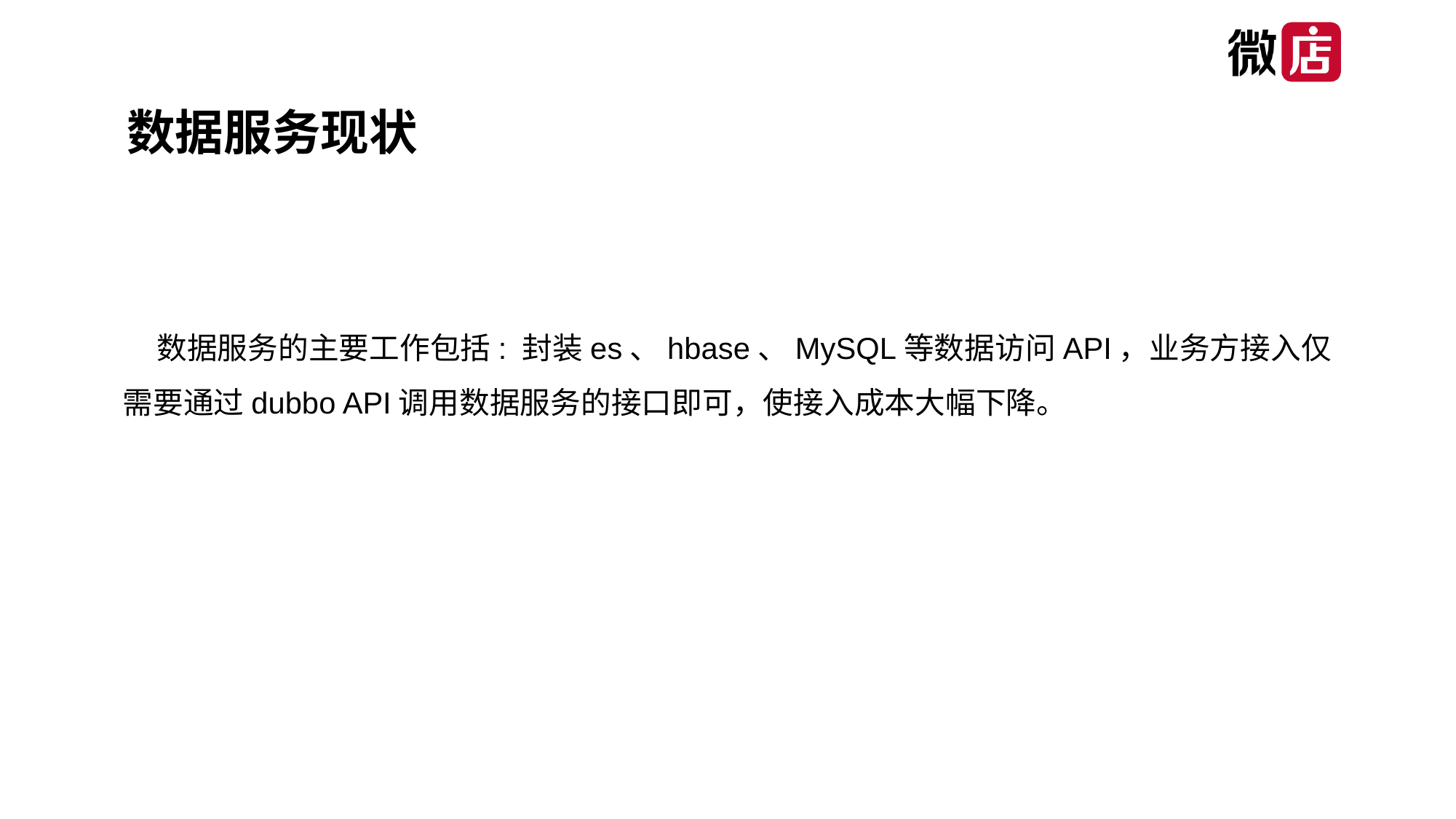

数据服务现状
# 数据服务的主要工作包括: 封装es、hbase、MySQL等数据访问API，业务方接入仅需要通过dubbo API调用数据服务的接口即可，使接入成本大幅下降。